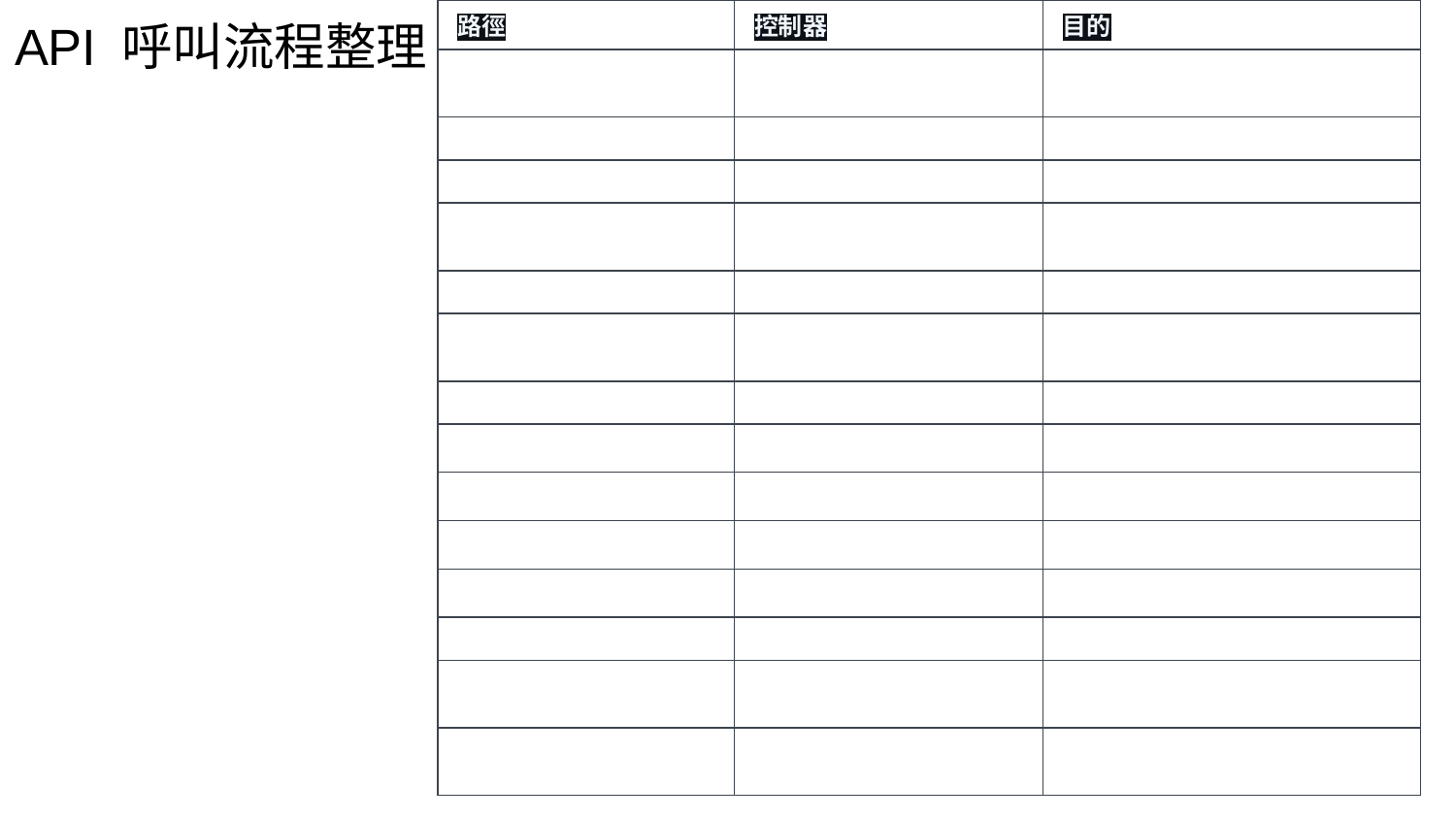

# API 呼叫流程整理
| 路徑 | 控制器 | 目的 |
| --- | --- | --- |
| /api/auth/\*\* | AuthController | 處理登入、註冊、驗證碼與 Token 發放 |
| /api/public/\*\* | PublicProductController | 公開的商品檢索與評價查詢 |
| /api/profile/me | ProfileController | (需登入) 個人資料管理 |
| /api/wallet/\*\* | WalletController | (需登入) 錢包餘額查詢、儲值與提款 |
| /api/cart/\*\* | CartController | (買家) 購物車 CRUD 操作 |
| /api/orders/\*\* | OrderController | (買家) 結帳、拆單邏輯與訂單查詢 |
| /api/ratings/\*\* | RatingController | (買家) 新增與更新評價 |
| /api/products/\*\* | ProductController | (賣家)上架/修改/刪除商品 |
| /api/seller/account | BankAccountController | （賣家） 收款帳戶管理 |
| /api/seller/orders/\*\* | SellerOrderController | （賣家） 查詢收到的訂單 |
| /api/seller/ratings/\*\* | SellerRatingController | （賣家） 查詢收到的評價 |
| /api/admin/\*\* | AdminReportController | (管理員) 報表數據與會員管理 |
| /createOrder | ECPayController | 建立綠界金流訂單 (轉導至付款頁面) |
| /notify | NotifyController | 接收綠界伺服器付款結果回調 (Webhook) |